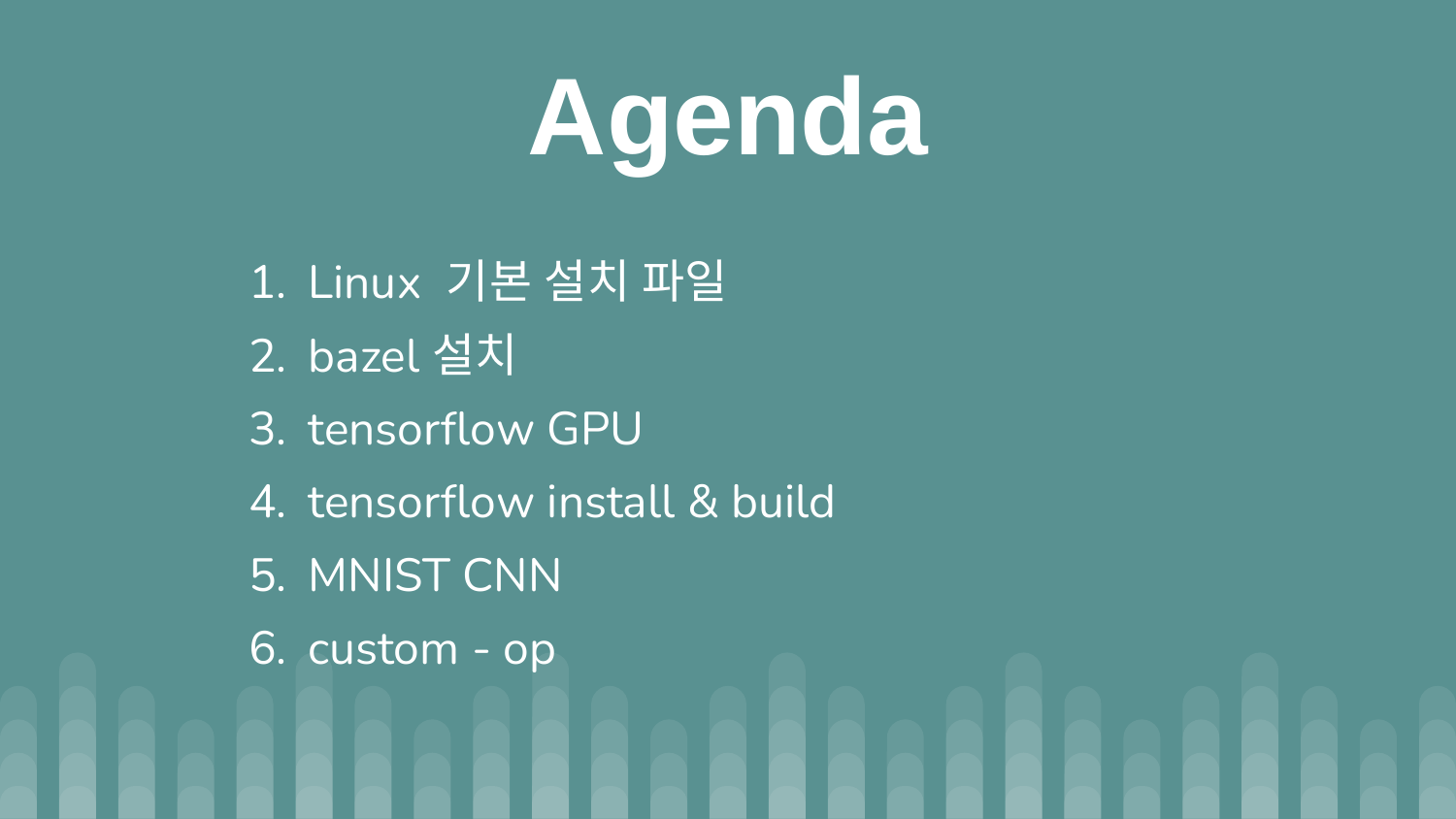

# Agenda
Linux 기본 설치 파일
bazel설치
tensorflow GPU
tensorflow install & build
MNIST CNN
custom - op